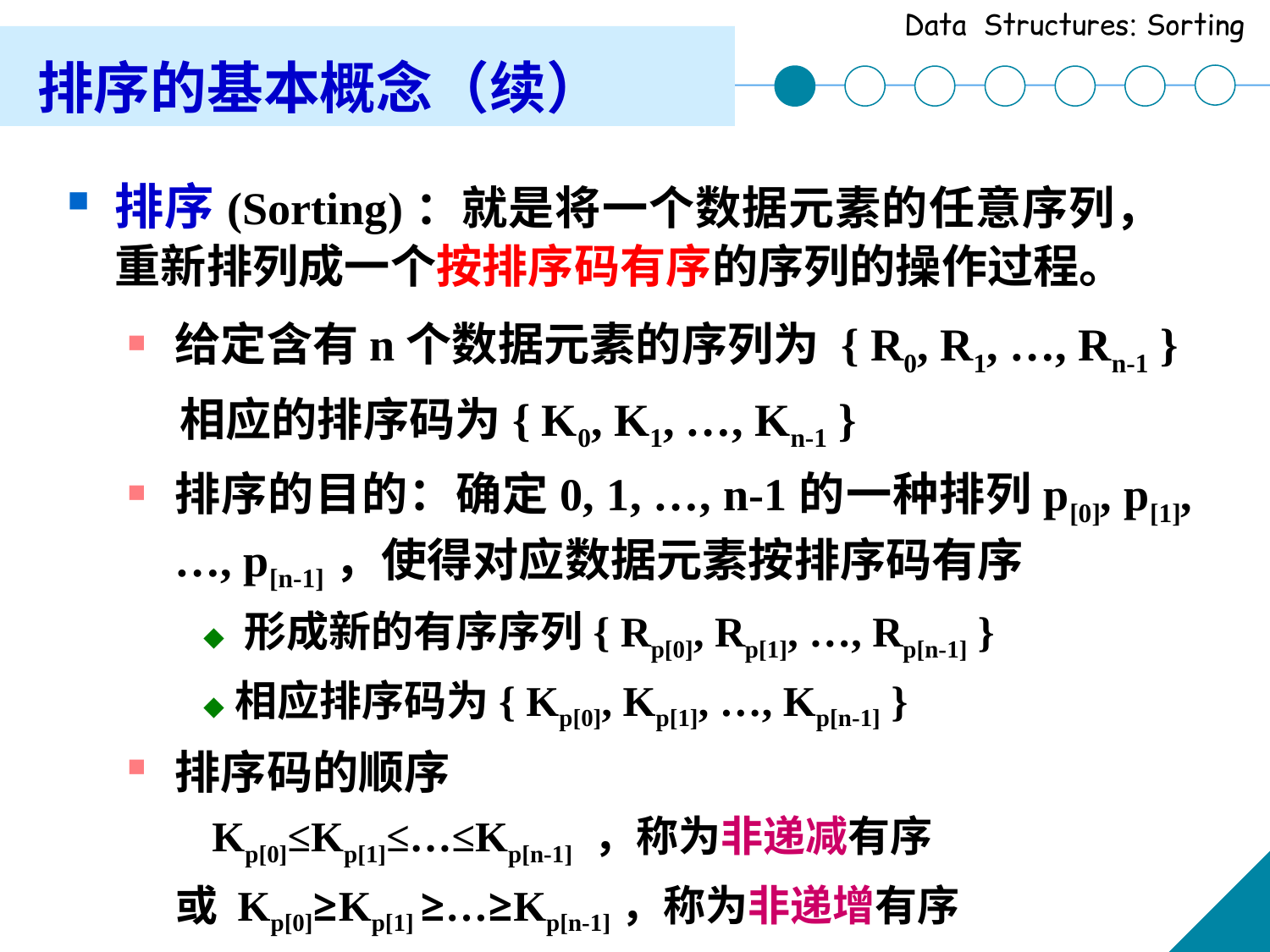

排序的基本概念（续）

排序(Sorting)：就是将一个数据元素的任意序列，重新排列成一个按排序码有序的序列的操作过程。
给定含有n个数据元素的序列为 { R0, R1, …, Rn-1 }
    相应的排序码为{ K0, K1, …, Kn-1 }
排序的目的：确定0, 1, …, n-1的一种排列p[0], p[1], …, p[n-1]，使得对应数据元素按排序码有序
        ◆ 形成新的有序序列{ Rp[0], Rp[1], …, Rp[n-1] }
        ◆ 相应排序码为{ Kp[0], Kp[1], …, Kp[n-1] }
排序码的顺序
        Kp[0]≤Kp[1]≤…≤Kp[n-1] ，称为非递减有序
    或 Kp[0]≥Kp[1] ≥…≥Kp[n-1]，称为非递增有序